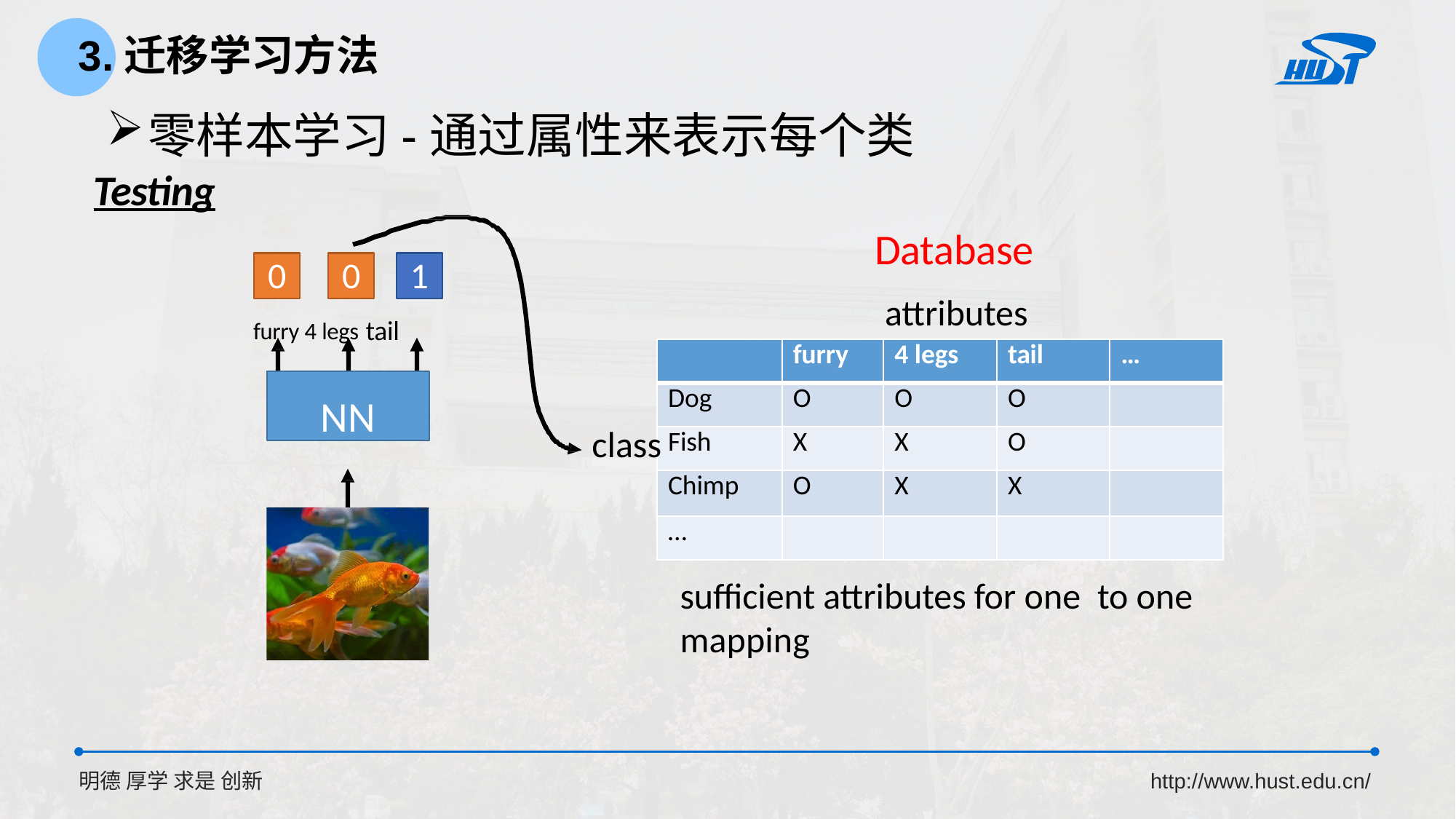

3.迁移学习方法
零样本学习-通过属性来表示每个类
Testing
Database
attributes

0
0
1
furry 4 legs tail

|  | furry | 4 legs | tail | … |
| --- | --- | --- | --- | --- |
| Dog | O | O | O |  |
| Fish | X | X | O |  |
| Chimp | O | X | X |  |
| … |  |  |  |  |
NN
class

sufficient attributes for one  to one mapping